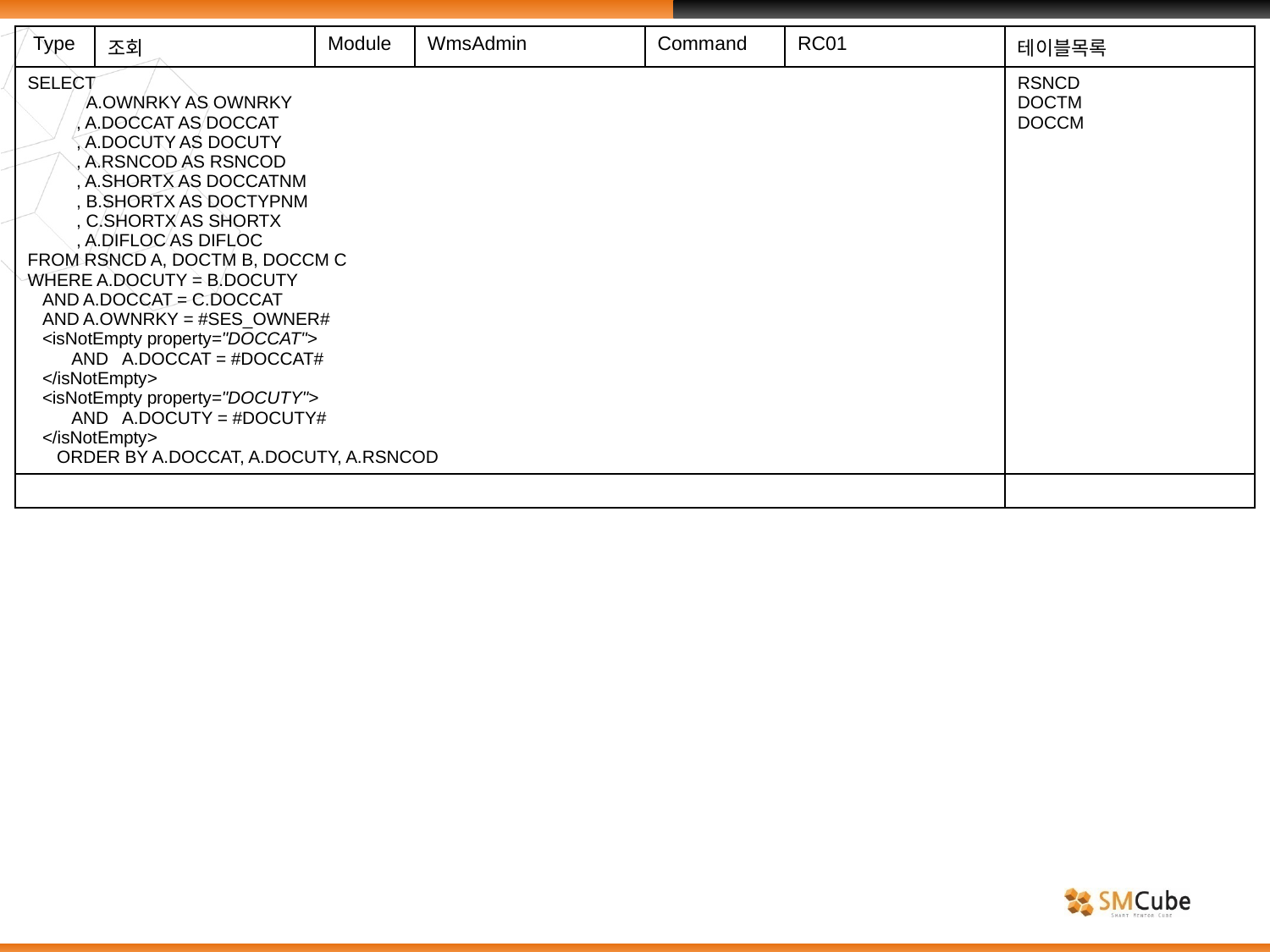

| Type | 조회 | Module | WmsAdmin | Command | RC01 | 테이블목록 |
| --- | --- | --- | --- | --- | --- | --- |
| SELECT A.OWNRKY AS OWNRKY , A.DOCCAT AS DOCCAT , A.DOCUTY AS DOCUTY , A.RSNCOD AS RSNCOD , A.SHORTX AS DOCCATNM , B.SHORTX AS DOCTYPNM , C.SHORTX AS SHORTX , A.DIFLOC AS DIFLOC FROM RSNCD A, DOCTM B, DOCCM C WHERE A.DOCUTY = B.DOCUTY AND A.DOCCAT = C.DOCCAT AND A.OWNRKY = #SES\_OWNER# <isNotEmpty property="DOCCAT"> AND A.DOCCAT = #DOCCAT# </isNotEmpty> <isNotEmpty property="DOCUTY"> AND A.DOCUTY = #DOCUTY# </isNotEmpty> ORDER BY A.DOCCAT, A.DOCUTY, A.RSNCOD |  |  |  |  |  | RSNCD DOCTM DOCCM |
|  |  |  |  |  |  |  |